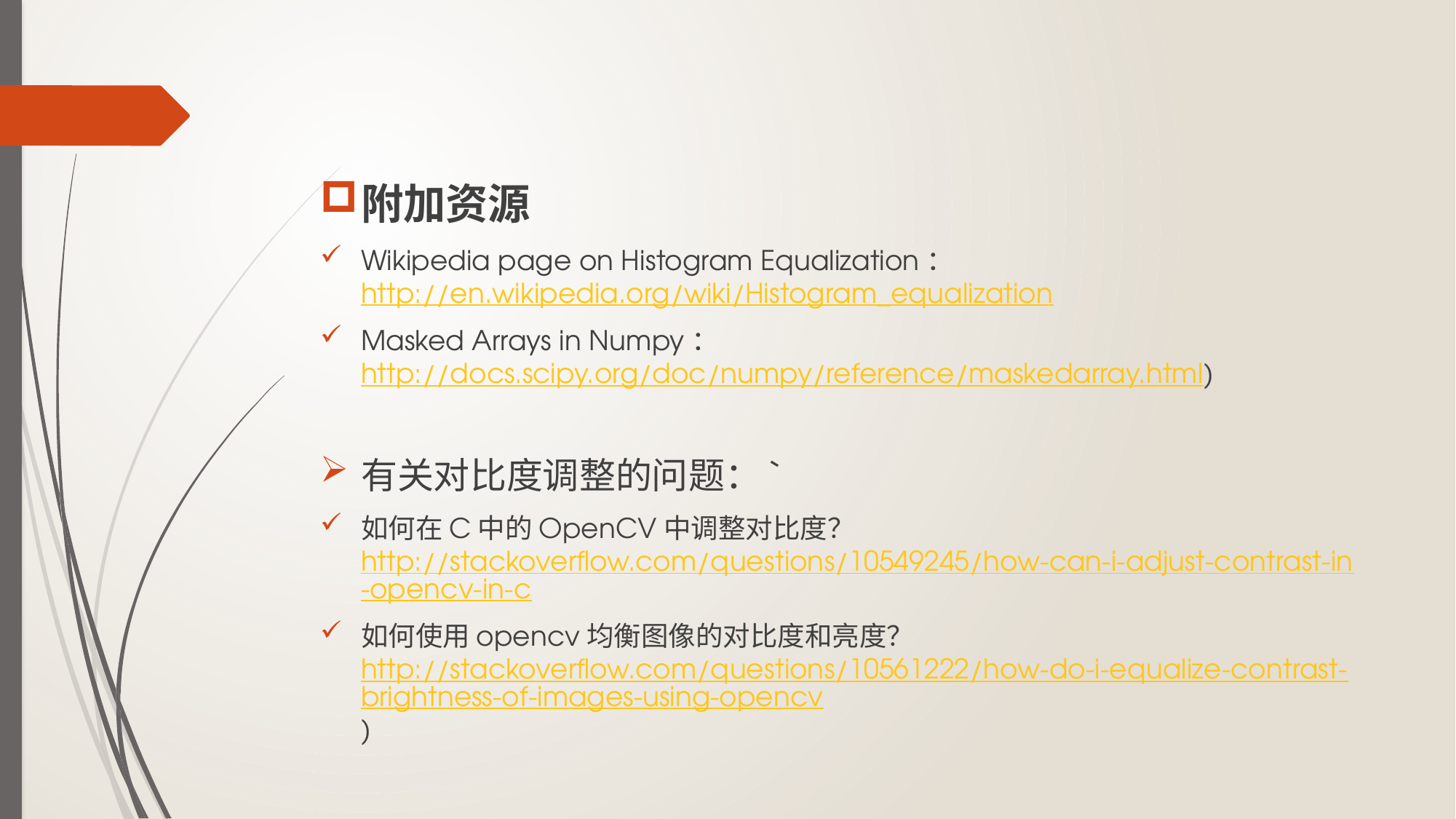

附加资源
Wikipedia page on Histogram Equalization：http://en.wikipedia.org/wiki/Histogram_equalization
Masked Arrays in Numpy：http://docs.scipy.org/doc/numpy/reference/maskedarray.html)

有关对比度调整的问题：`
如何在C中的OpenCV中调整对比度？ http://stackoverflow.com/questions/10549245/how-can-i-adjust-contrast-in-opencv-in-c
如何使用opencv均衡图像的对比度和亮度？http://stackoverflow.com/questions/10561222/how-do-i-equalize-contrast-brightness-of-images-using-opencv)